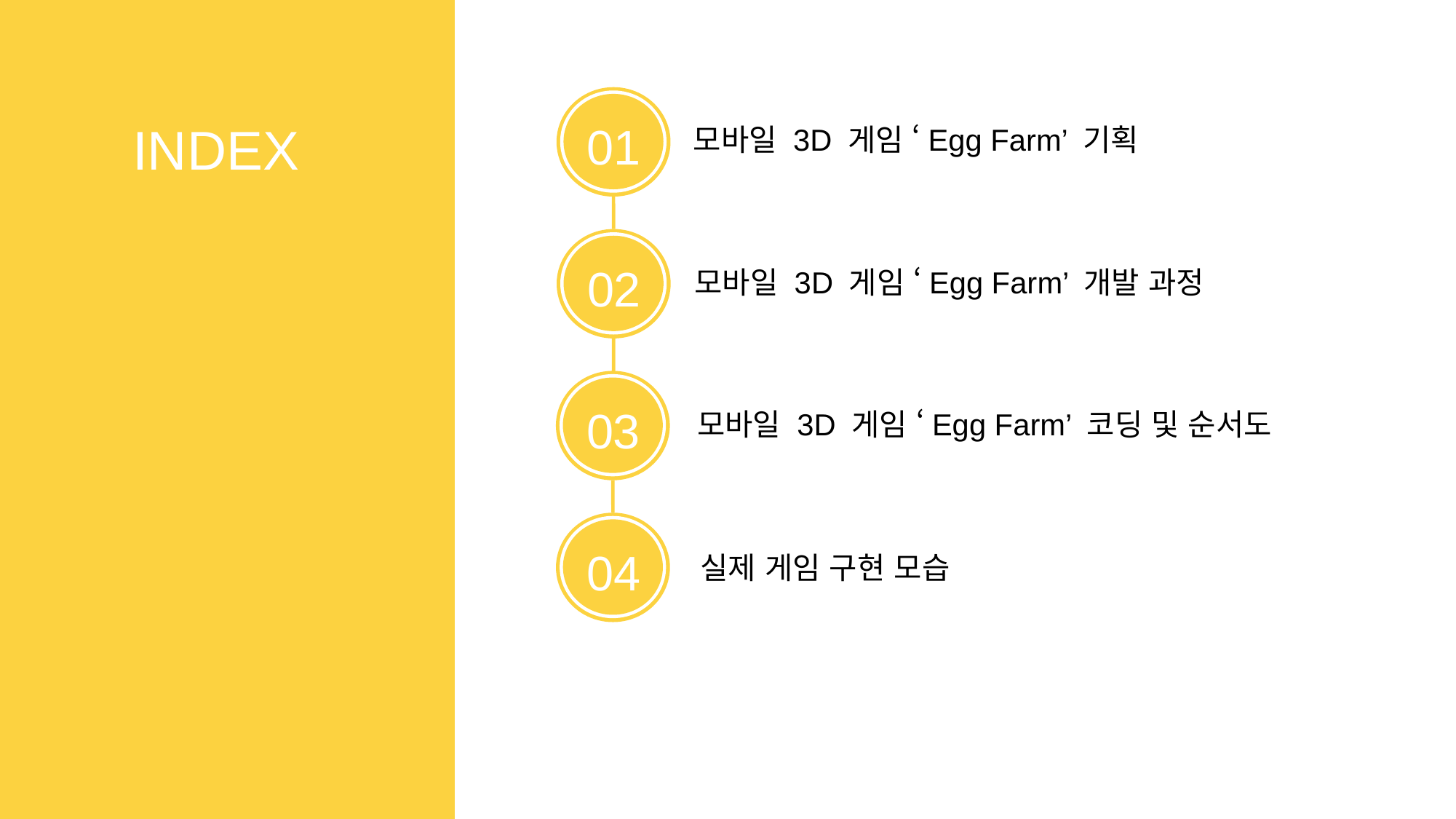

INDEX
01
모바일 3D 게임 ‘Egg Farm’ 기획

02
모바일 3D 게임 ‘Egg Farm’ 개발 과정

03
모바일 3D 게임 ‘Egg Farm’ 코딩 및 순서도

04
실제 게임 구현 모습